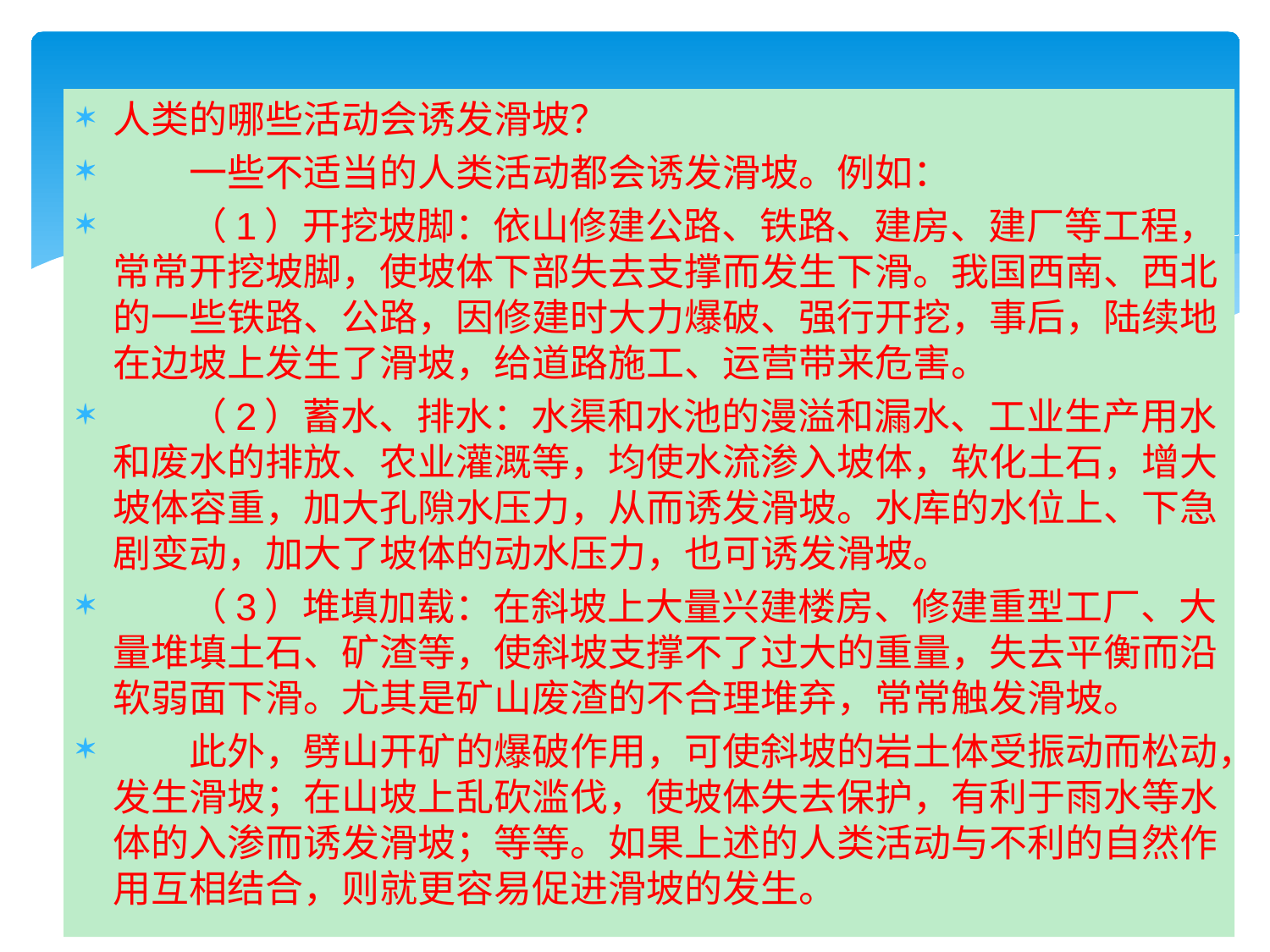

#
人类的哪些活动会诱发滑坡？
　　一些不适当的人类活动都会诱发滑坡。例如：
　　（1）开挖坡脚：依山修建公路、铁路、建房、建厂等工程，常常开挖坡脚，使坡体下部失去支撑而发生下滑。我国西南、西北的一些铁路、公路，因修建时大力爆破、强行开挖，事后，陆续地在边坡上发生了滑坡，给道路施工、运营带来危害。
　　（2）蓄水、排水：水渠和水池的漫溢和漏水、工业生产用水和废水的排放、农业灌溉等，均使水流渗入坡体，软化土石，增大坡体容重，加大孔隙水压力，从而诱发滑坡。水库的水位上、下急剧变动，加大了坡体的动水压力，也可诱发滑坡。
　　（3）堆填加载：在斜坡上大量兴建楼房、修建重型工厂、大量堆填土石、矿渣等，使斜坡支撑不了过大的重量，失去平衡而沿软弱面下滑。尤其是矿山废渣的不合理堆弃，常常触发滑坡。
　　此外，劈山开矿的爆破作用，可使斜坡的岩土体受振动而松动，发生滑坡；在山坡上乱砍滥伐，使坡体失去保护，有利于雨水等水体的入渗而诱发滑坡；等等。如果上述的人类活动与不利的自然作用互相结合，则就更容易促进滑坡的发生。